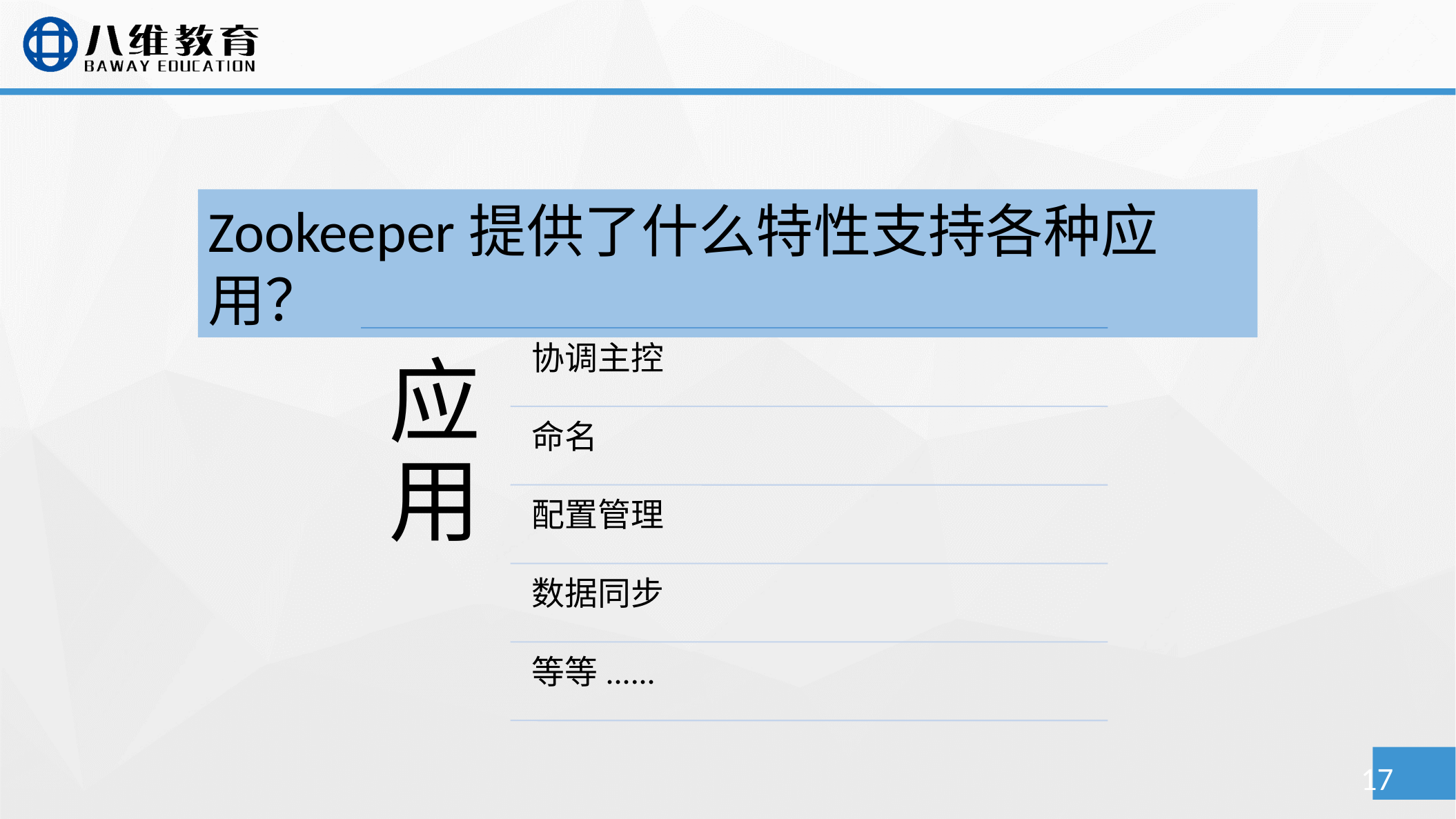

Zookeeper提供了什么特性支持各种应用？
应用
协调主控
命名
配置管理
数据同步
等等......